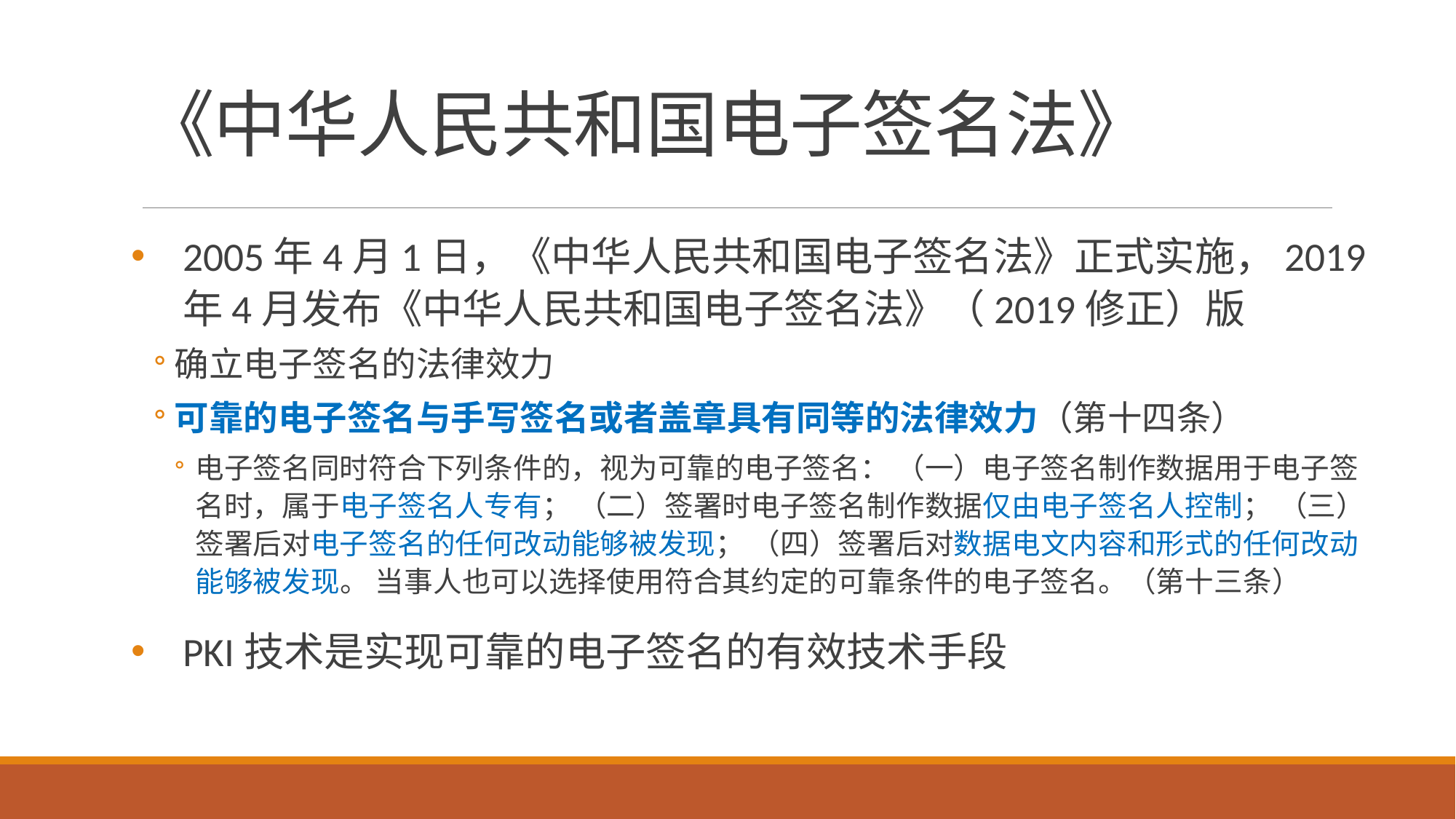

# 《中华人民共和国电子签名法》
2005年4月1日，《中华人民共和国电子签名法》正式实施，2019年4月发布《中华人民共和国电子签名法》（2019修正）版
确立电子签名的法律效力
可靠的电子签名与手写签名或者盖章具有同等的法律效力（第十四条）
电子签名同时符合下列条件的，视为可靠的电子签名： （一）电子签名制作数据用于电子签名时，属于电子签名人专有； （二）签署时电子签名制作数据仅由电子签名人控制； （三）签署后对电子签名的任何改动能够被发现； （四）签署后对数据电文内容和形式的任何改动能够被发现。 当事人也可以选择使用符合其约定的可靠条件的电子签名。（第十三条）
PKI技术是实现可靠的电子签名的有效技术手段